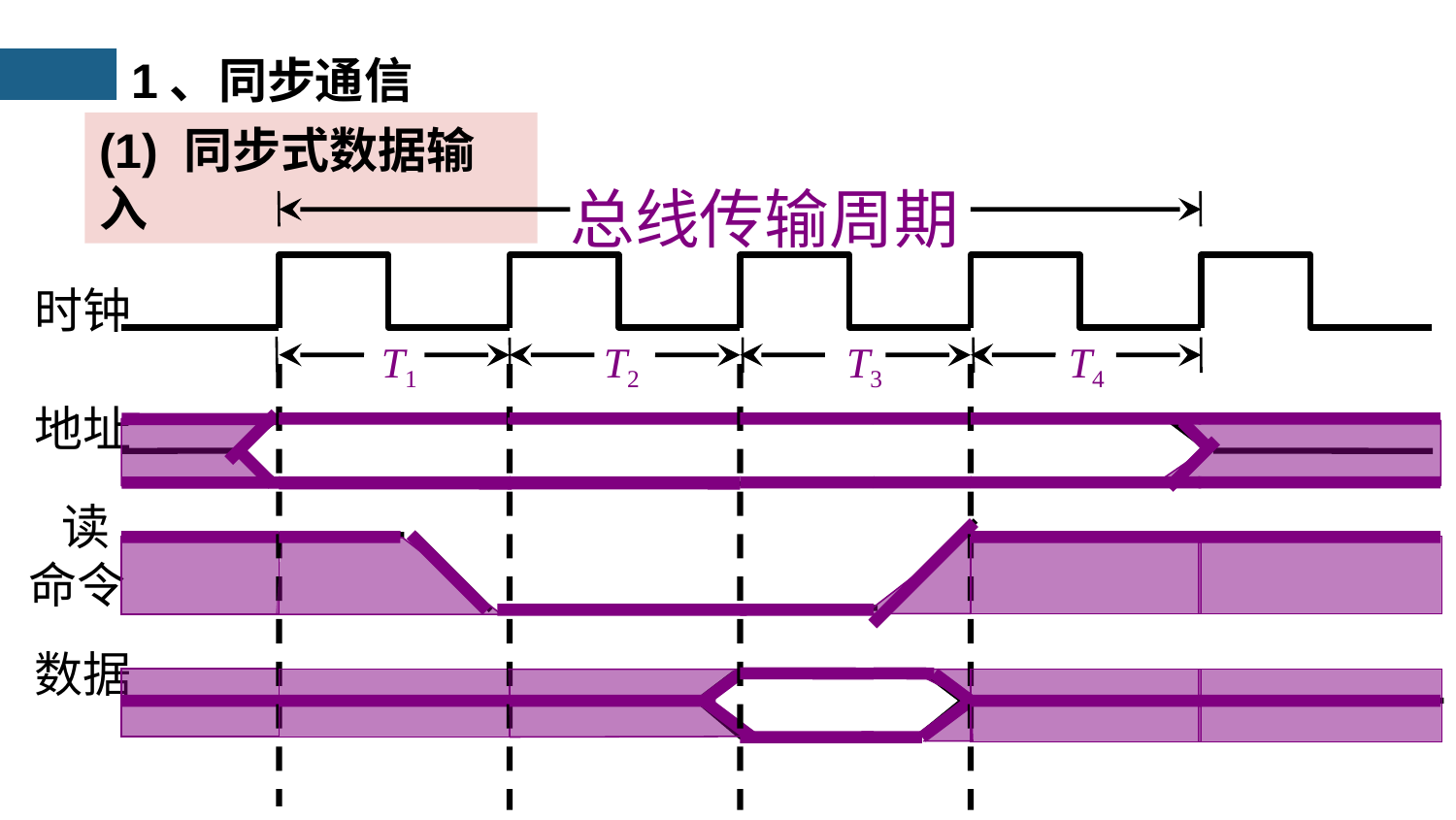

1、同步通信
(1) 同步式数据输入
总线传输周期

T1
T2
T3
T4

 时钟

 地址

  读
命令

 数据